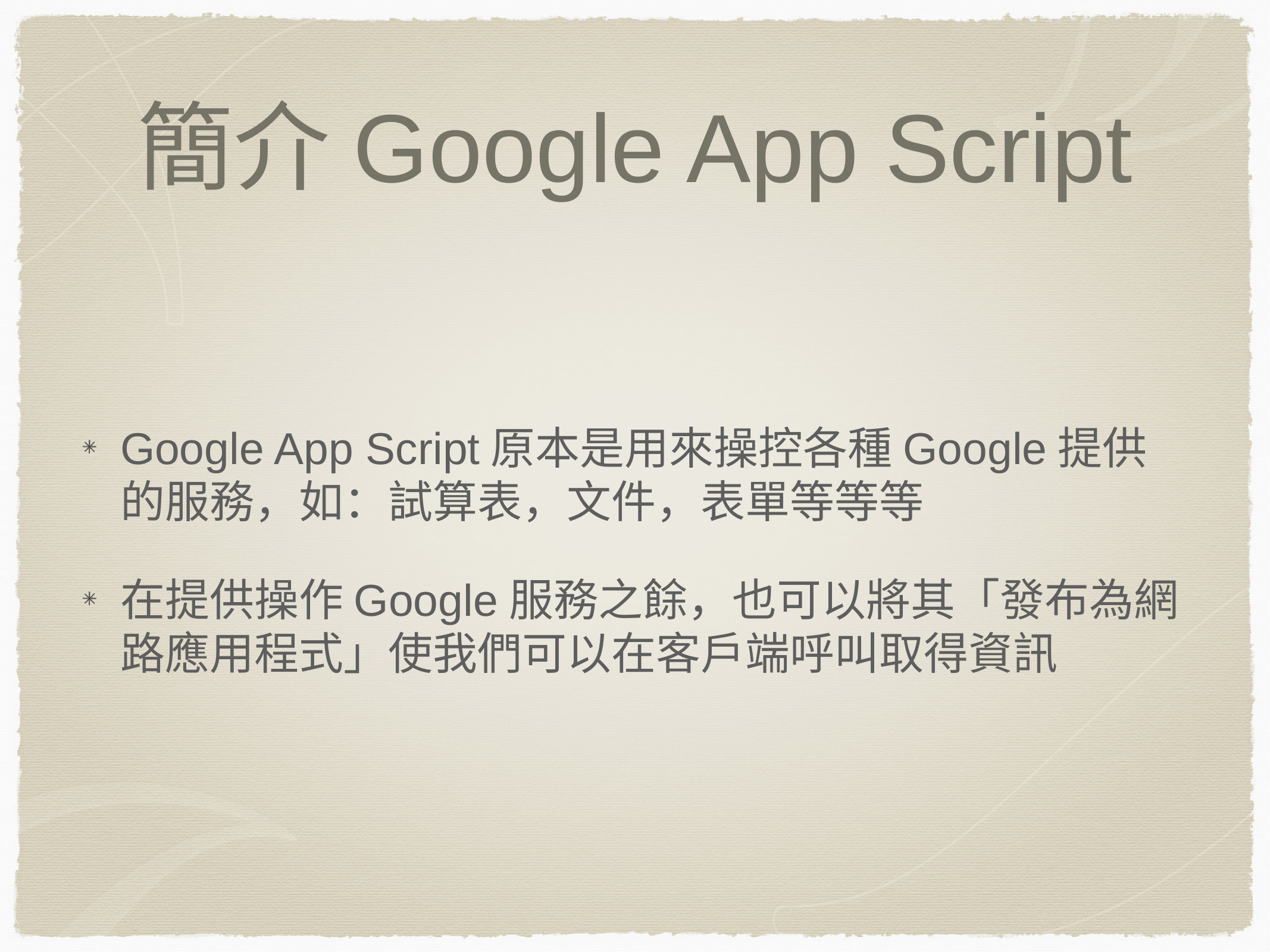

# 簡介Google App Script
Google App Script原本是用來操控各種Google提供的服務，如：試算表，文件，表單等等等
在提供操作Google服務之餘，也可以將其「發布為網路應用程式」使我們可以在客戶端呼叫取得資訊